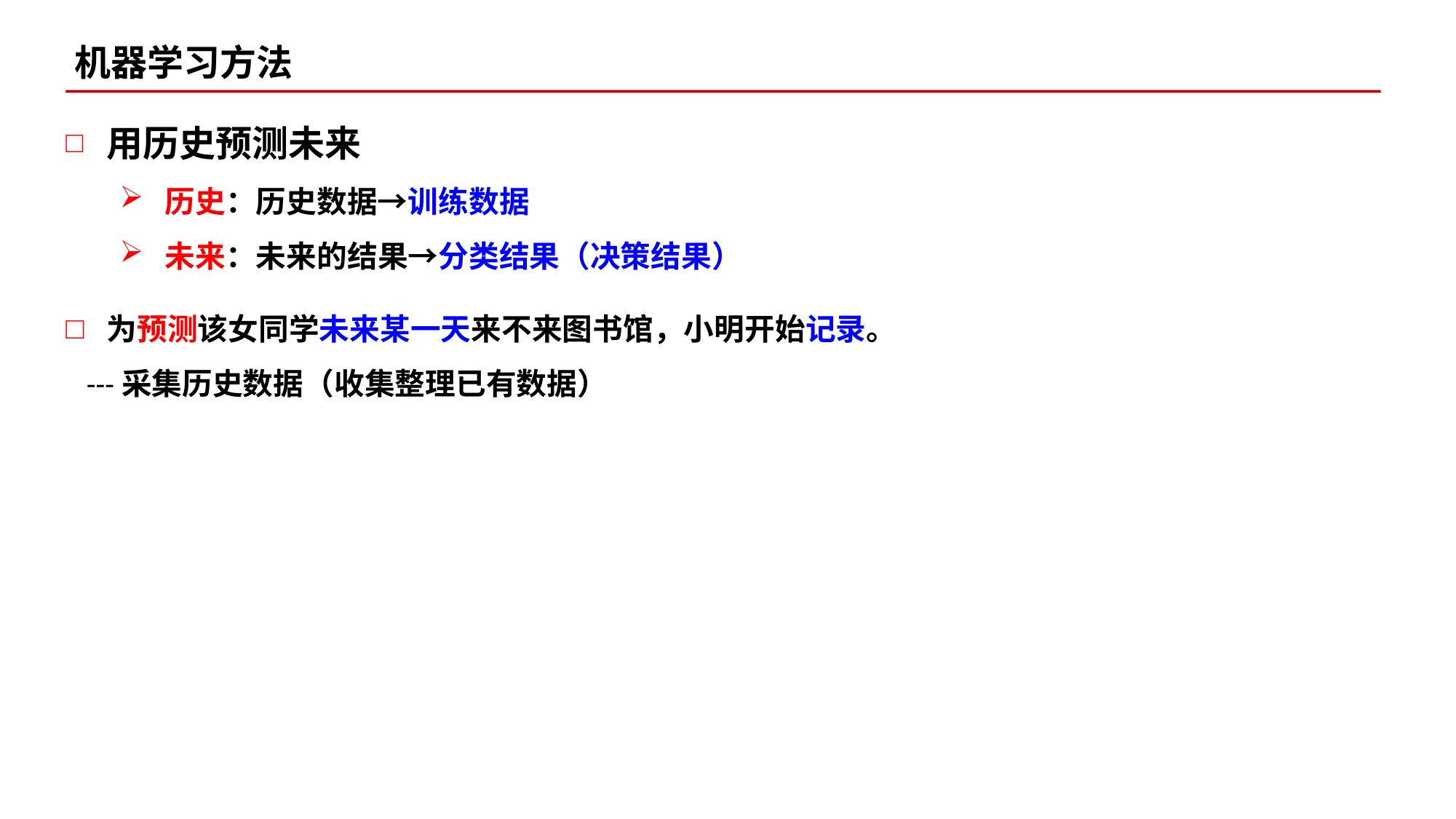

机器学习方法
用历史预测未来
  历史：历史数据→训练数据
  未来：未来的结果→分类结果（决策结果）
为预测该女同学未来某一天来不来图书馆，小明开始记录。
   ---采集历史数据（收集整理已有数据）